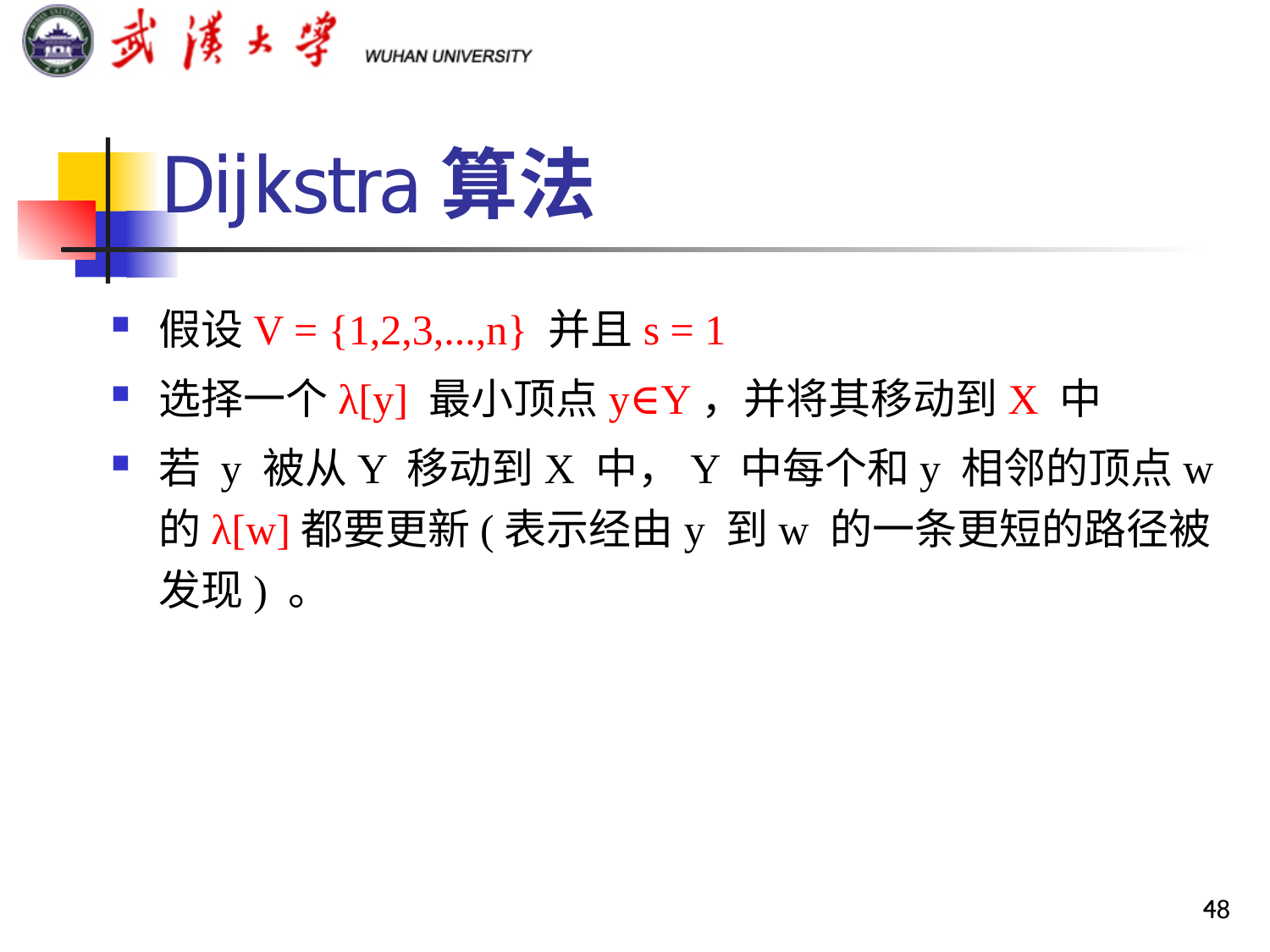

Dijkstra算法
假设V = {1,2,3,...,n} 并且s = 1
选择一个λ[y] 最小顶点y∈Y，并将其移动到X 中
若 y 被从Y 移动到X 中，Y 中每个和y 相邻的顶点w 的λ[w]都要更新(表示经由y 到w 的一条更短的路径被发现) 。
48
48